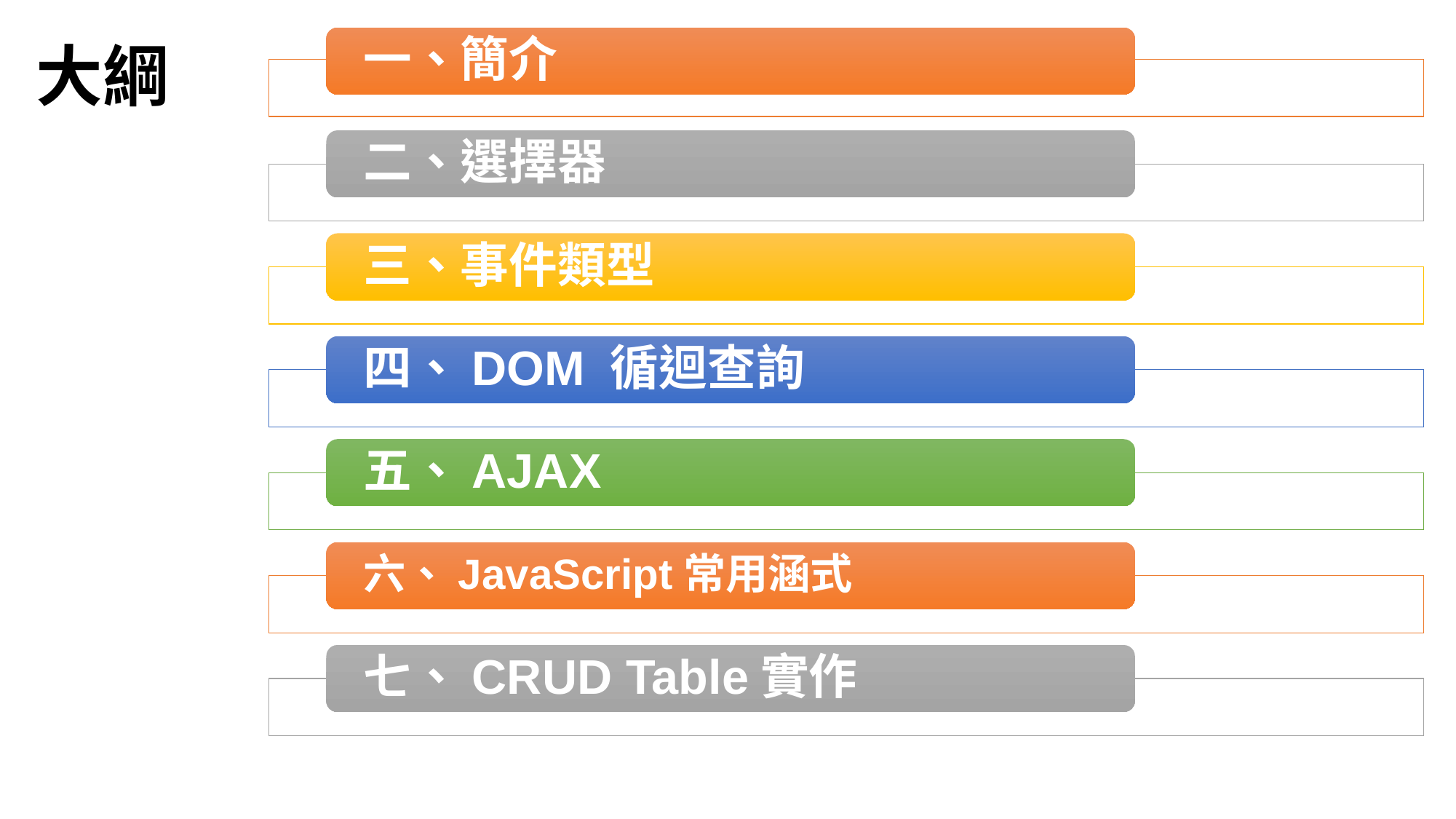

# 大綱
一、簡介
二、選擇器
三、事件類型
四、DOM 循迴查詢
五、AJAX
六、JavaScript常用涵式
七、CRUD Table實作